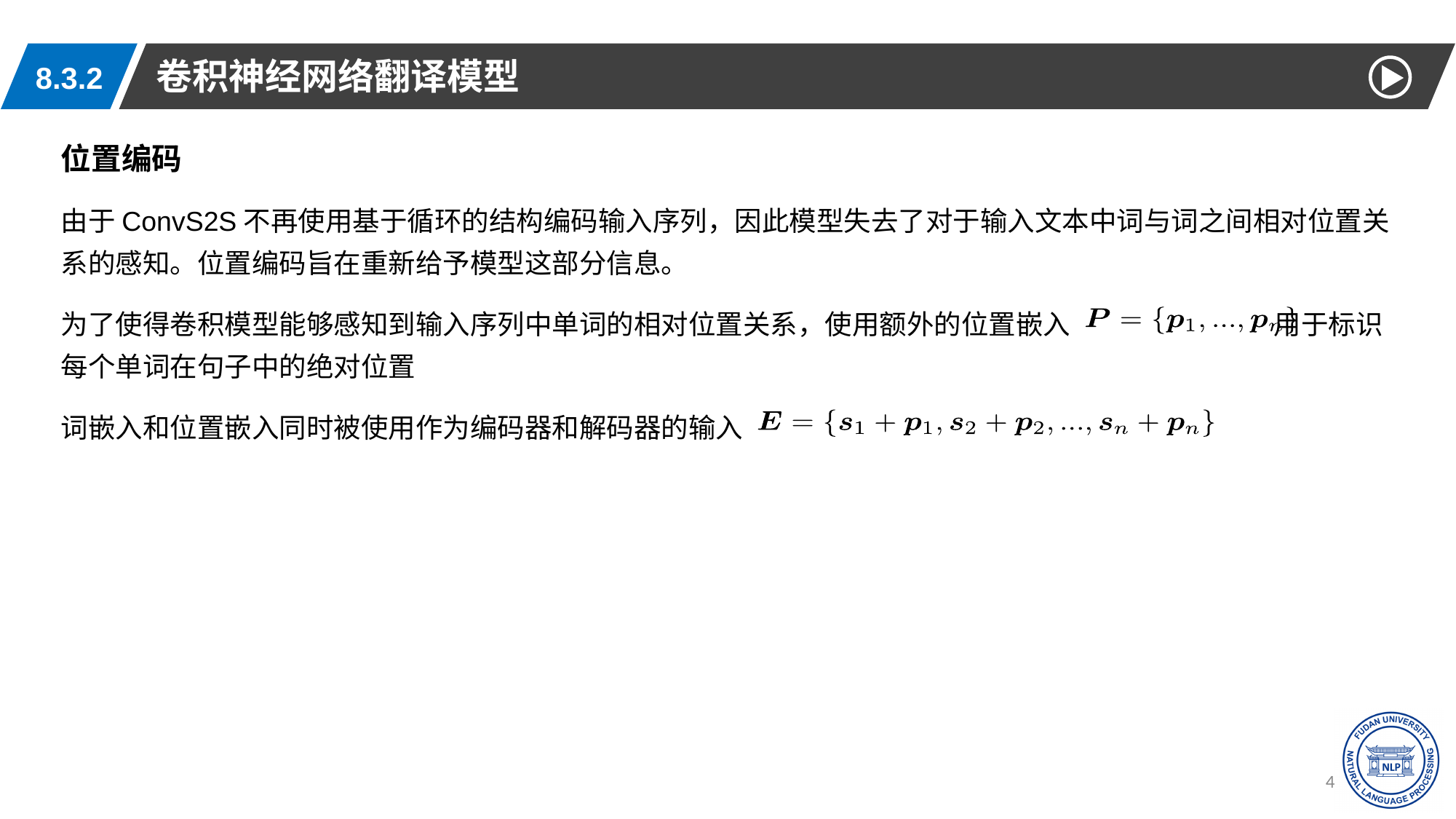

卷积神经网络翻译模型
8.3.2

位置编码
由于ConvS2S不再使用基于循环的结构编码输入序列，因此模型失去了对于输入文本中词与词之间相对位置关系的感知。位置编码旨在重新给予模型这部分信息。
为了使得卷积模型能够感知到输入序列中单词的相对位置关系，使用额外的位置嵌入                                 用于标识每个单词在句子中的绝对位置
词嵌入和位置嵌入同时被使用作为编码器和解码器的输入

47